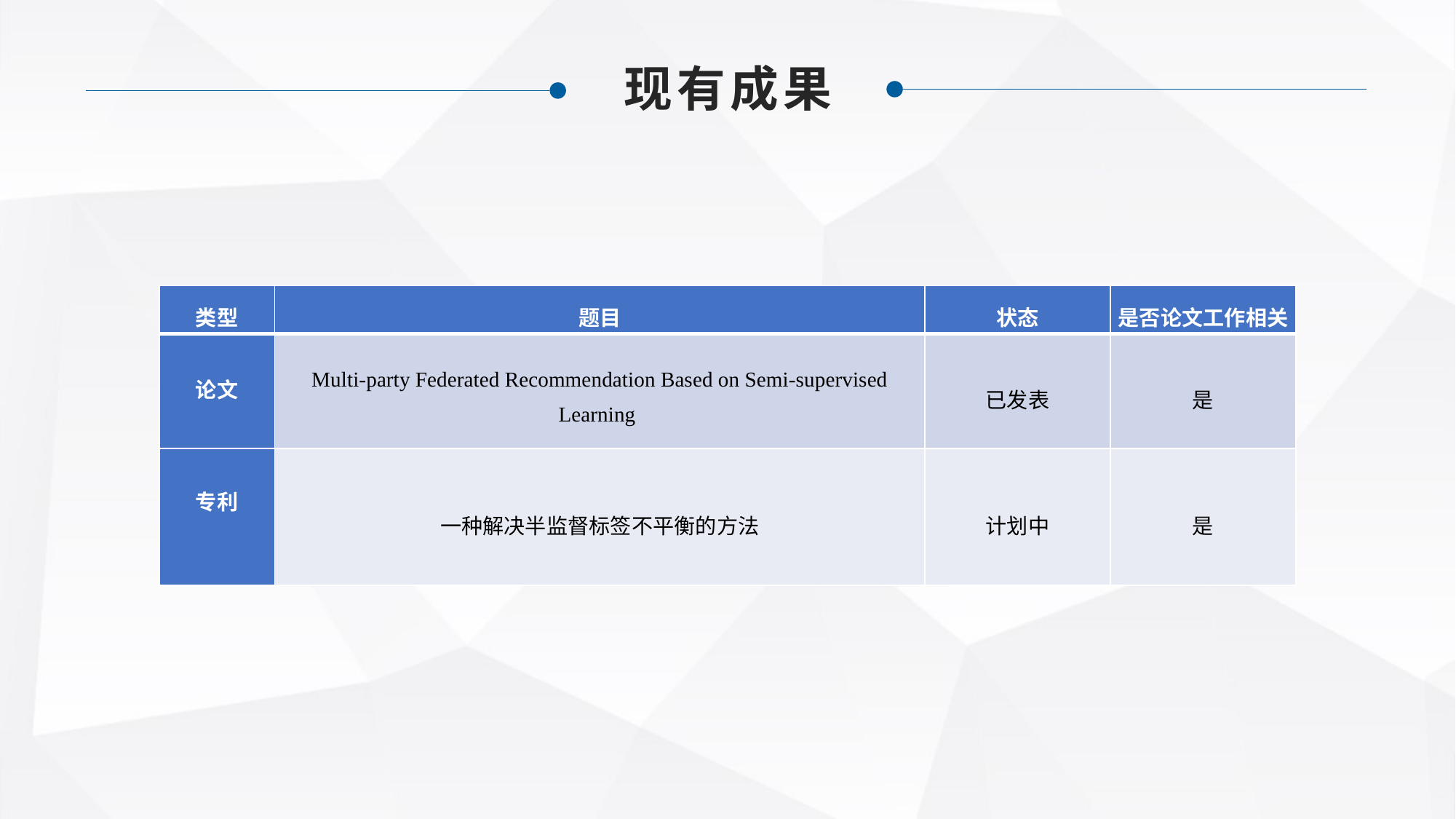

现有成果

| 类型 | 题目 | 状态 | 是否论文工作相关 |
| --- | --- | --- | --- |
| 论文 | Multi-party Federated Recommendation Based on Semi-supervised Learning | 已发表 | 是 |
| 专利 | 一种解决半监督标签不平衡的方法 | 计划中 | 是 |